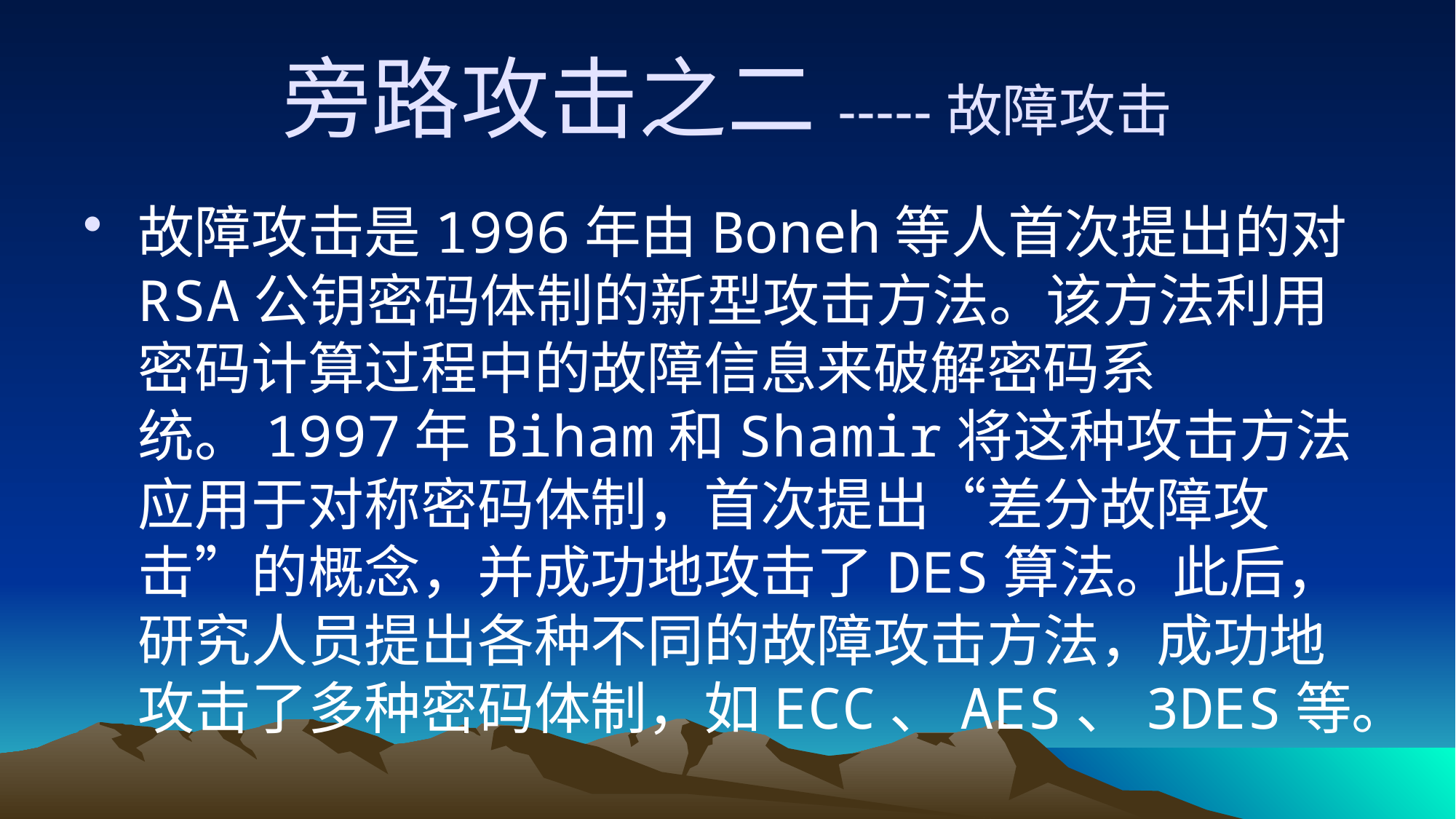

# 旁路攻击之二-----故障攻击
故障攻击是1996年由Boneh等人首次提出的对RSA公钥密码体制的新型攻击方法。该方法利用密码计算过程中的故障信息来破解密码系统。1997年Biham和Shamir将这种攻击方法应用于对称密码体制，首次提出“差分故障攻击”的概念，并成功地攻击了DES算法。此后，研究人员提出各种不同的故障攻击方法，成功地攻击了多种密码体制，如ECC、AES、3DES等。